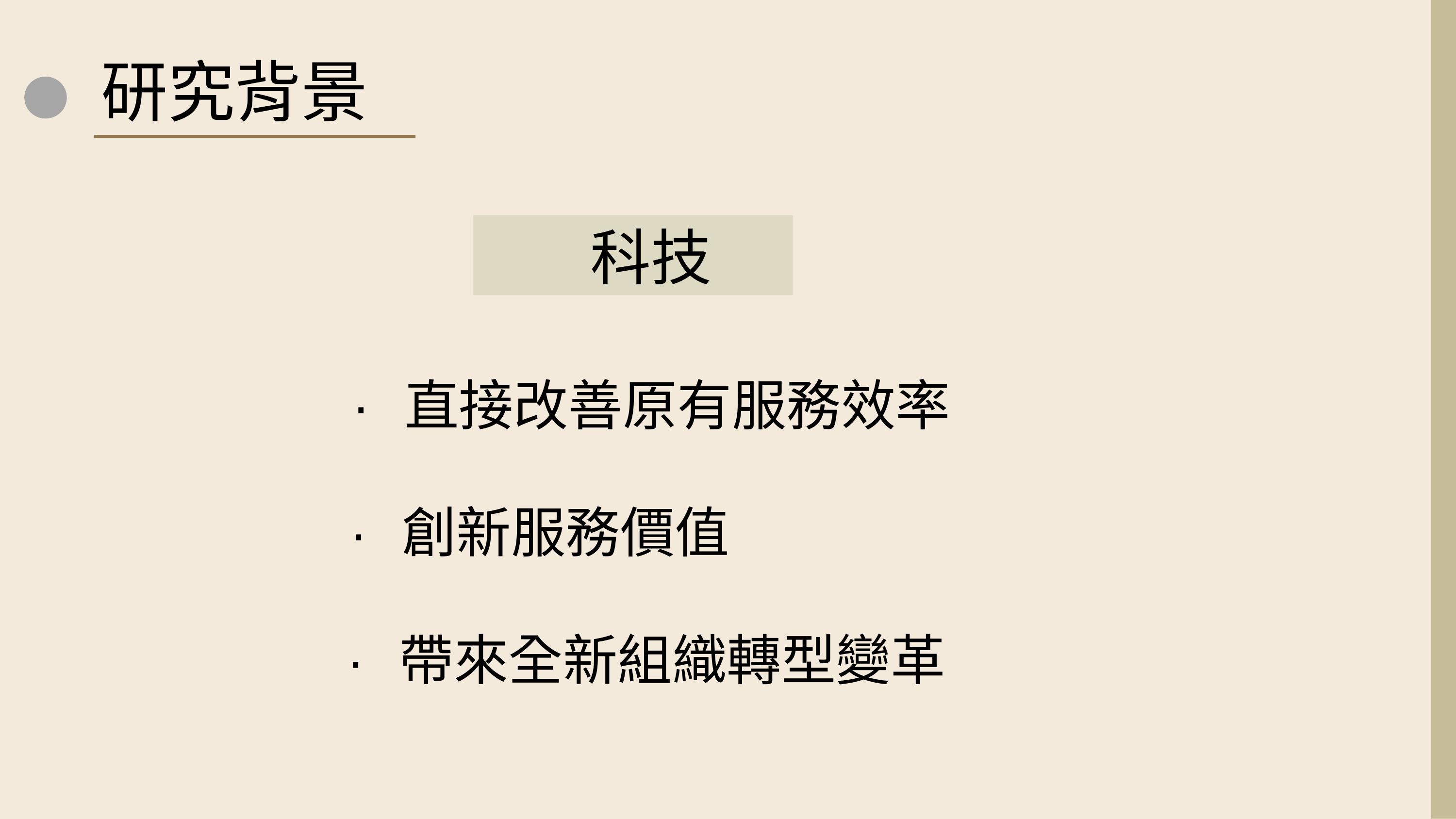

研究背景

       科技
· 直接改善原有服務效率
· 創新服務價值
· 帶來全新組織轉型變革